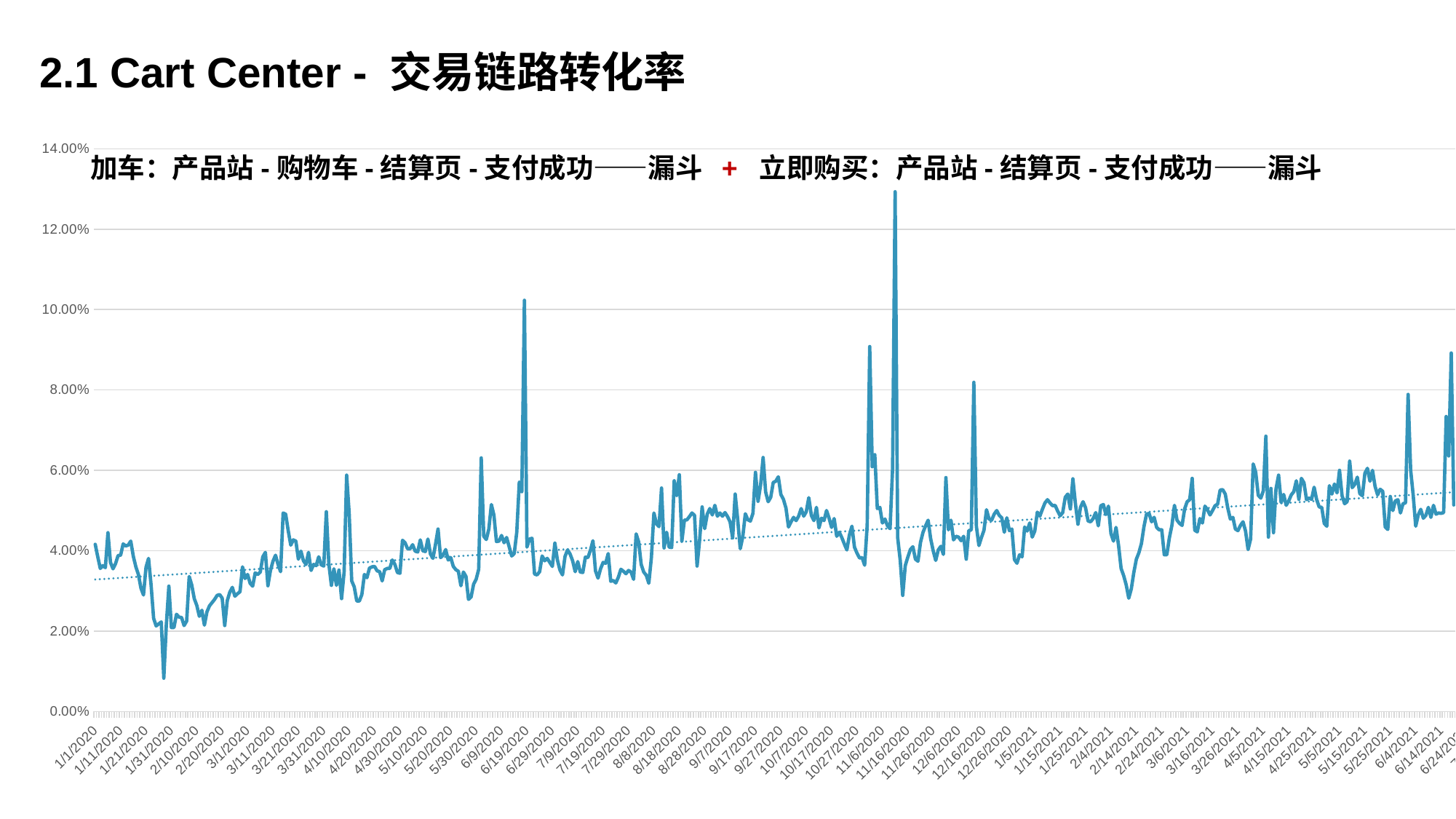

2.1 Cart Center - 交易链路转化率

### Chart

| Category | 产品站总支付转化率 |
|---|---|
| 43831 | 0.0416 |
| 43832 | 0.0385 |
| 43833 | 0.0356 |
| 43834 | 0.0363 |
| 43835 | 0.0358 |
| 43836 | 0.0445 |
| 43837 | 0.0371 |
| 43838 | 0.0355 |
| 43839 | 0.0368 |
| 43840 | 0.0388 |
| 43841 | 0.0389 |
| 43842 | 0.0417 |
| 43843 | 0.0412 |
| 43844 | 0.0414 |
| 43845 | 0.0424 |
| 43846 | 0.0386 |
| 43847 | 0.036 |
| 43848 | 0.0341 |
| 43849 | 0.0307 |
| 43850 | 0.029 |
| 43851 | 0.0359 |
| 43852 | 0.0381 |
| 43853 | 0.0315 |
| 43854 | 0.0232 |
| 43855 | 0.0213 |
| 43856 | 0.0218 |
| 43857 | 0.0223 |
| 43858 | 0.0083 |
| 43859 | 0.0216 |
| 43860 | 0.0312 |
| 43861 | 0.0209 |
| 43862 | 0.0209 |
| 43863 | 0.0242 |
| 43864 | 0.0235 |
| 43865 | 0.0234 |
| 43866 | 0.0214 |
| 43867 | 0.0225 |
| 43868 | 0.0336 |
| 43869 | 0.0315 |
| 43870 | 0.0281 |
| 43871 | 0.0264 |
| 43872 | 0.0237 |
| 43873 | 0.0252 |
| 43874 | 0.0215 |
| 43875 | 0.0248 |
| 43876 | 0.0263 |
| 43877 | 0.0271 |
| 43878 | 0.0279 |
| 43879 | 0.0289 |
| 43880 | 0.0291 |
| 43881 | 0.0282 |
| 43882 | 0.0214 |
| 43883 | 0.0276 |
| 43884 | 0.0297 |
| 43885 | 0.0309 |
| 43886 | 0.0287 |
| 43887 | 0.0293 |
| 43888 | 0.0298 |
| 43889 | 0.036 |
| 43890 | 0.0331 |
| 43891 | 0.0341 |
| 43892 | 0.0319 |
| 43893 | 0.0312 |
| 43894 | 0.0345 |
| 43895 | 0.0341 |
| 43896 | 0.0347 |
| 43897 | 0.0385 |
| 43898 | 0.0396 |
| 43899 | 0.0313 |
| 43900 | 0.0351 |
| 43901 | 0.0374 |
| 43902 | 0.0389 |
| 43903 | 0.0366 |
| 43904 | 0.0348 |
| 43905 | 0.0494 |
| 43906 | 0.0491 |
| 43907 | 0.045 |
| 43908 | 0.0414 |
| 43909 | 0.0427 |
| 43910 | 0.0424 |
| 43911 | 0.0379 |
| 43912 | 0.0399 |
| 43913 | 0.0375 |
| 43914 | 0.0366 |
| 43915 | 0.0396 |
| 43916 | 0.0351 |
| 43917 | 0.0366 |
| 43918 | 0.0363 |
| 43919 | 0.0385 |
| 43920 | 0.0365 |
| 43921 | 0.0362 |
| 43922 | 0.0497 |
| 43923 | 0.0367 |
| 43924 | 0.0314 |
| 43925 | 0.0355 |
| 43926 | 0.0314 |
| 43927 | 0.0352 |
| 43928 | 0.0281 |
| 43929 | 0.0347 |
| 43930 | 0.0588 |
| 43931 | 0.0493 |
| 43932 | 0.0325 |
| 43933 | 0.031 |
| 43934 | 0.0275 |
| 43935 | 0.0275 |
| 43936 | 0.0291 |
| 43937 | 0.0341 |
| 43938 | 0.0333 |
| 43939 | 0.0357 |
| 43940 | 0.036 |
| 43941 | 0.0361 |
| 43942 | 0.035 |
| 43943 | 0.0348 |
| 43944 | 0.0325 |
| 43945 | 0.0353 |
| 43946 | 0.0356 |
| 43947 | 0.0356 |
| 43948 | 0.0377 |
| 43949 | 0.0366 |
| 43950 | 0.0346 |
| 43951 | 0.0344 |
| 43952 | 0.0426 |
| 43953 | 0.042 |
| 43954 | 0.0405 |
| 43955 | 0.0405 |
| 43956 | 0.0415 |
| 43957 | 0.0399 |
| 43958 | 0.0397 |
| 43959 | 0.0427 |
| 43960 | 0.04 |
| 43961 | 0.0398 |
| 43962 | 0.0429 |
| 43963 | 0.0392 |
| 43964 | 0.0381 |
| 43965 | 0.0416 |
| 43966 | 0.0454 |
| 43967 | 0.0383 |
| 43968 | 0.0389 |
| 43969 | 0.0403 |
| 43970 | 0.0377 |
| 43971 | 0.0383 |
| 43972 | 0.0361 |
| 43973 | 0.0353 |
| 43974 | 0.0349 |
| 43975 | 0.0313 |
| 43976 | 0.0347 |
| 43977 | 0.0336 |
| 43978 | 0.0279 |
| 43979 | 0.0285 |
| 43980 | 0.0317 |
| 43981 | 0.0329 |
| 43982 | 0.0354 |
| 43983 | 0.0631 |
| 43984 | 0.0436 |
| 43985 | 0.0428 |
| 43986 | 0.0454 |
| 43987 | 0.0515 |
| 43988 | 0.0489 |
| 43989 | 0.0423 |
| 43990 | 0.0424 |
| 43991 | 0.0438 |
| 43992 | 0.042 |
| 43993 | 0.0433 |
| 43994 | 0.041 |
| 43995 | 0.0387 |
| 43996 | 0.0393 |
| 43997 | 0.0446 |
| 43998 | 0.0571 |
| 43999 | 0.0547 |
| 44000 | 0.1023 |
| 44001 | 0.0409 |
| 44002 | 0.0429 |
| 44003 | 0.0431 |
| 44004 | 0.0342 |
| 44005 | 0.034 |
| 44006 | 0.0348 |
| 44007 | 0.0387 |
| 44008 | 0.0375 |
| 44009 | 0.0381 |
| 44010 | 0.0371 |
| 44011 | 0.0361 |
| 44012 | 0.0419 |
| 44013 | 0.0377 |
| 44014 | 0.0352 |
| 44015 | 0.034 |
| 44016 | 0.0386 |
| 44017 | 0.0402 |
| 44018 | 0.0392 |
| 44019 | 0.0375 |
| 44020 | 0.0348 |
| 44021 | 0.0373 |
| 44022 | 0.0347 |
| 44023 | 0.0346 |
| 44024 | 0.0384 |
| 44025 | 0.0383 |
| 44026 | 0.0401 |
| 44027 | 0.0425 |
| 44028 | 0.035 |
| 44029 | 0.0332 |
| 44030 | 0.0355 |
| 44031 | 0.0371 |
| 44032 | 0.0369 |
| 44033 | 0.0393 |
| 44034 | 0.0324 |
| 44035 | 0.0326 |
| 44036 | 0.032 |
| 44037 | 0.0334 |
| 44038 | 0.0354 |
| 44039 | 0.0349 |
| 44040 | 0.0343 |
| 44041 | 0.0351 |
| 44042 | 0.0347 |
| 44043 | 0.0329 |
| 44044 | 0.0442 |
| 44045 | 0.0422 |
| 44046 | 0.0366 |
| 44047 | 0.0347 |
| 44048 | 0.0339 |
| 44049 | 0.0319 |
| 44050 | 0.0382 |
| 44051 | 0.0494 |
| 44052 | 0.0467 |
| 44053 | 0.046 |
| 44054 | 0.0556 |
| 44055 | 0.0407 |
| 44056 | 0.0446 |
| 44057 | 0.0409 |
| 44058 | 0.0408 |
| 44059 | 0.0574 |
| 44060 | 0.0537 |
| 44061 | 0.0589 |
| 44062 | 0.0424 |
| 44063 | 0.0476 |
| 44064 | 0.0477 |
| 44065 | 0.0485 |
| 44066 | 0.0494 |
| 44067 | 0.0488 |
| 44068 | 0.0362 |
| 44069 | 0.0426 |
| 44070 | 0.0509 |
| 44071 | 0.0455 |
| 44072 | 0.0491 |
| 44073 | 0.0505 |
| 44074 | 0.0489 |
| 44075 | 0.0513 |
| 44076 | 0.0486 |
| 44077 | 0.0494 |
| 44078 | 0.0486 |
| 44079 | 0.0495 |
| 44080 | 0.0485 |
| 44081 | 0.0472 |
| 44082 | 0.0432 |
| 44083 | 0.0541 |
| 44084 | 0.0477 |
| 44085 | 0.0405 |
| 44086 | 0.0435 |
| 44087 | 0.0492 |
| 44088 | 0.0477 |
| 44089 | 0.0474 |
| 44090 | 0.0493 |
| 44091 | 0.0595 |
| 44092 | 0.0523 |
| 44093 | 0.0563 |
| 44094 | 0.0632 |
| 44095 | 0.0546 |
| 44096 | 0.0522 |
| 44097 | 0.0533 |
| 44098 | 0.057 |
| 44099 | 0.0573 |
| 44100 | 0.0584 |
| 44101 | 0.054 |
| 44102 | 0.0528 |
| 44103 | 0.0506 |
| 44104 | 0.0459 |
| 44105 | 0.0472 |
| 44106 | 0.0483 |
| 44107 | 0.0475 |
| 44108 | 0.0486 |
| 44109 | 0.0505 |
| 44110 | 0.0486 |
| 44111 | 0.0497 |
| 44112 | 0.0532 |
| 44113 | 0.0488 |
| 44114 | 0.0475 |
| 44115 | 0.0508 |
| 44116 | 0.0457 |
| 44117 | 0.0481 |
| 44118 | 0.0475 |
| 44119 | 0.05 |
| 44120 | 0.0481 |
| 44121 | 0.0458 |
| 44122 | 0.048 |
| 44123 | 0.0436 |
| 44124 | 0.0446 |
| 44125 | 0.0433 |
| 44126 | 0.0417 |
| 44127 | 0.0402 |
| 44128 | 0.0439 |
| 44129 | 0.0461 |
| 44130 | 0.0409 |
| 44131 | 0.0394 |
| 44132 | 0.0382 |
| 44133 | 0.0383 |
| 44134 | 0.0364 |
| 44135 | 0.0463 |
| 44136 | 0.0908 |
| 44137 | 0.0609 |
| 44138 | 0.0639 |
| 44139 | 0.0505 |
| 44140 | 0.0508 |
| 44141 | 0.0469 |
| 44142 | 0.0479 |
| 44143 | 0.0462 |
| 44144 | 0.0455 |
| 44145 | 0.0604 |
| 44146 | 0.1293 |
| 44147 | 0.0433 |
| 44148 | 0.0377 |
| 44149 | 0.0289 |
| 44150 | 0.0363 |
| 44151 | 0.0384 |
| 44152 | 0.0403 |
| 44153 | 0.041 |
| 44154 | 0.0379 |
| 44155 | 0.0374 |
| 44156 | 0.0421 |
| 44157 | 0.0446 |
| 44158 | 0.0462 |
| 44159 | 0.0476 |
| 44160 | 0.043 |
| 44161 | 0.04 |
| 44162 | 0.0376 |
| 44163 | 0.0402 |
| 44164 | 0.0411 |
| 44165 | 0.0391 |
| 44166 | 0.0582 |
| 44167 | 0.0452 |
| 44168 | 0.0476 |
| 44169 | 0.0427 |
| 44170 | 0.0436 |
| 44171 | 0.0434 |
| 44172 | 0.0425 |
| 44173 | 0.0436 |
| 44174 | 0.0379 |
| 44175 | 0.045 |
| 44176 | 0.0452 |
| 44177 | 0.0819 |
| 44178 | 0.0461 |
| 44179 | 0.0413 |
| 44180 | 0.0433 |
| 44181 | 0.0451 |
| 44182 | 0.0502 |
| 44183 | 0.0479 |
| 44184 | 0.0476 |
| 44185 | 0.0491 |
| 44186 | 0.05 |
| 44187 | 0.0488 |
| 44188 | 0.0482 |
| 44189 | 0.0446 |
| 44190 | 0.0482 |
| 44191 | 0.045 |
| 44192 | 0.0454 |
| 44193 | 0.0378 |
| 44194 | 0.0369 |
| 44195 | 0.039 |
| 44196 | 0.0385 |
| 44197 | 0.0459 |
| 44198 | 0.0449 |
| 44199 | 0.0469 |
| 44200 | 0.0434 |
| 44201 | 0.0449 |
| 44202 | 0.0496 |
| 44203 | 0.0486 |
| 44204 | 0.0503 |
| 44205 | 0.0519 |
| 44206 | 0.0527 |
| 44207 | 0.0519 |
| 44208 | 0.0512 |
| 44209 | 0.0513 |
| 44210 | 0.0499 |
| 44211 | 0.0487 |
| 44212 | 0.0495 |
| 44213 | 0.0533 |
| 44214 | 0.0541 |
| 44215 | 0.0504 |
| 44216 | 0.0579 |
| 44217 | 0.0517 |
| 44218 | 0.0466 |
| 44219 | 0.0508 |
| 44220 | 0.0522 |
| 44221 | 0.0507 |
| 44222 | 0.0474 |
| 44223 | 0.0472 |
| 44224 | 0.048 |
| 44225 | 0.0495 |
| 44226 | 0.0462 |
| 44227 | 0.0512 |
| 44228 | 0.0515 |
| 44229 | 0.049 |
| 44230 | 0.0511 |
| 44231 | 0.0443 |
| 44232 | 0.0424 |
| 44233 | 0.0458 |
| 44234 | 0.0413 |
| 44235 | 0.0356 |
| 44236 | 0.0338 |
| 44237 | 0.0315 |
| 44238 | 0.0282 |
| 44239 | 0.0305 |
| 44240 | 0.0346 |
| 44241 | 0.0379 |
| 44242 | 0.0395 |
| 44243 | 0.0418 |
| 44244 | 0.046 |
| 44245 | 0.0491 |
| 44246 | 0.0493 |
| 44247 | 0.0472 |
| 44248 | 0.0483 |
| 44249 | 0.0458 |
| 44250 | 0.0452 |
| 44251 | 0.0452 |
| 44252 | 0.039 |
| 44253 | 0.039 |
| 44254 | 0.0432 |
| 44255 | 0.0463 |
| 44256 | 0.0513 |
| 44257 | 0.0476 |
| 44258 | 0.0468 |
| 44259 | 0.0463 |
| 44260 | 0.0504 |
| 44261 | 0.0522 |
| 44262 | 0.0527 |
| 44263 | 0.058 |
| 44264 | 0.0451 |
| 44265 | 0.0447 |
| 44266 | 0.048 |
| 44267 | 0.0469 |
| 44268 | 0.0511 |
| 44269 | 0.0502 |
| 44270 | 0.0489 |
| 44271 | 0.05 |
| 44272 | 0.0512 |
| 44273 | 0.0516 |
| 44274 | 0.0551 |
| 44275 | 0.0552 |
| 44276 | 0.0541 |
| 44277 | 0.0506 |
| 44278 | 0.0479 |
| 44279 | 0.0483 |
| 44280 | 0.0454 |
| 44281 | 0.045 |
| 44282 | 0.0463 |
| 44283 | 0.0472 |
| 44284 | 0.0449 |
| 44285 | 0.0403 |
| 44286 | 0.0429 |
| 44287 | 0.0616 |
| 44288 | 0.0595 |
| 44289 | 0.0538 |
| 44290 | 0.0531 |
| 44291 | 0.0549 |
| 44292 | 0.0685 |
| 44293 | 0.0434 |
| 44294 | 0.0555 |
| 44295 | 0.0445 |
| 44296 | 0.0554 |
| 44297 | 0.0588 |
| 44298 | 0.052 |
| 44299 | 0.054 |
| 44300 | 0.0513 |
| 44301 | 0.0524 |
| 44302 | 0.0539 |
| 44303 | 0.0547 |
| 44304 | 0.0574 |
| 44305 | 0.0528 |
| 44306 | 0.058 |
| 44307 | 0.0569 |
| 44308 | 0.0527 |
| 44309 | 0.0531 |
| 44310 | 0.0528 |
| 44311 | 0.0558 |
| 44312 | 0.0527 |
| 44313 | 0.0509 |
| 44314 | 0.0508 |
| 44315 | 0.0468 |
| 44316 | 0.0461 |
| 44317 | 0.0562 |
| 44318 | 0.0541 |
| 44319 | 0.0566 |
| 44320 | 0.0544 |
| 44321 | 0.06 |
| 44322 | 0.0537 |
| 44323 | 0.0517 |
| 44324 | 0.0522 |
| 44325 | 0.0623 |
| 44326 | 0.0557 |
| 44327 | 0.0565 |
| 44328 | 0.0583 |
| 44329 | 0.0542 |
| 44330 | 0.0537 |
| 44331 | 0.0593 |
| 44332 | 0.0605 |
| 44333 | 0.0573 |
| 44334 | 0.06 |
| 44335 | 0.056 |
| 44336 | 0.0539 |
| 44337 | 0.0553 |
| 44338 | 0.0548 |
| 44339 | 0.0459 |
| 44340 | 0.0453 |
| 44341 | 0.0535 |
| 44342 | 0.05 |
| 44343 | 0.0524 |
| 44344 | 0.0527 |
| 44345 | 0.0494 |
| 44346 | 0.0517 |
| 44347 | 0.0519 |
| 44348 | 0.0789 |
| 44349 | 0.0601 |
| 44350 | 0.0539 |
| 44351 | 0.0461 |
| 44352 | 0.0489 |
| 44353 | 0.0503 |
| 44354 | 0.0481 |
| 44355 | 0.0488 |
| 44356 | 0.0508 |
| 44357 | 0.0483 |
| 44358 | 0.0513 |
| 44359 | 0.0491 |
| 44360 | 0.0494 |
| 44361 | 0.0493 |
| 44362 | 0.0495 |
| 44363 | 0.0734 |
| 44364 | 0.0636 |
| 44365 | 0.0892 |
| 44366 | 0.0514 |
| 44367 | 0.0542 |
| 44368 | 0.0445 |
| 44369 | 0.0467 |
| 44370 | 0.0447 |
| 44371 | 0.046 |
| 44372 | 0.0456 |
| 44373 | 0.0452 |
| 44374 | 0.0451 |
| 44375 | 0.0445 |
| 44376 | 0.0461 |
| 44377 | 0.0587 |
| 44378 | 0.0492 |
| 44379 | 0.0529 |
| 44380 | 0.0492 |
| 44381 | 0.0521 |
| 44382 | 0.0495 |
| 44383 | 0.0481 |
| 44384 | 0.0558 |
| 44385 | 0.0528 |
| 44386 | 0.0514 |
| 44387 | 0.0545 |
| 44388 | 0.054 |
| 44389 | 0.0513 |
| 44390 | 0.0525 |
| 44391 | 0.0562 |
| 44392 | 0.0536 |
| 44393 | 0.0526 |
| 44394 | 0.052 |
| 44395 | 0.054 |
| 44396 | 0.0494 |
| 44397 | 0.0504 |
| 44398 | 0.0513 |
| 44399 | 0.05 |
| 44400 | 0.0524 |
| 44401 | 0.0532 |
| 44402 | 0.0528 |
| 44403 | 0.0538 |
| 44404 | 0.0555 |
| 44405 | 0.0522 |
| 44406 | 0.0461 |
| 44407 | 0.0486 |
| 44408 | 0.0497 |
| 44409 | 0.0695 |
| 44410 | 0.0615 |
| 44411 | 0.0552 |
| 44412 | 0.0533 |
| 44413 | 0.0582 |
| 44414 | 0.0607 |
| 44415 | 0.061 |
| 44416 | 0.07 |
| 44417 | 0.0594 |
| 44418 | 0.0614 |
| 44419 | 0.0585 |
| 44420 | 0.0566 |
| 44421 | 0.0576 |
| 44422 | 0.0609 |
| 44423 | 0.0695 |
| 44424 | 0.0858 |
# 加车：产品站-购物车-结算页-支付成功——漏斗  +  立即购买：产品站-结算页-支付成功——漏斗